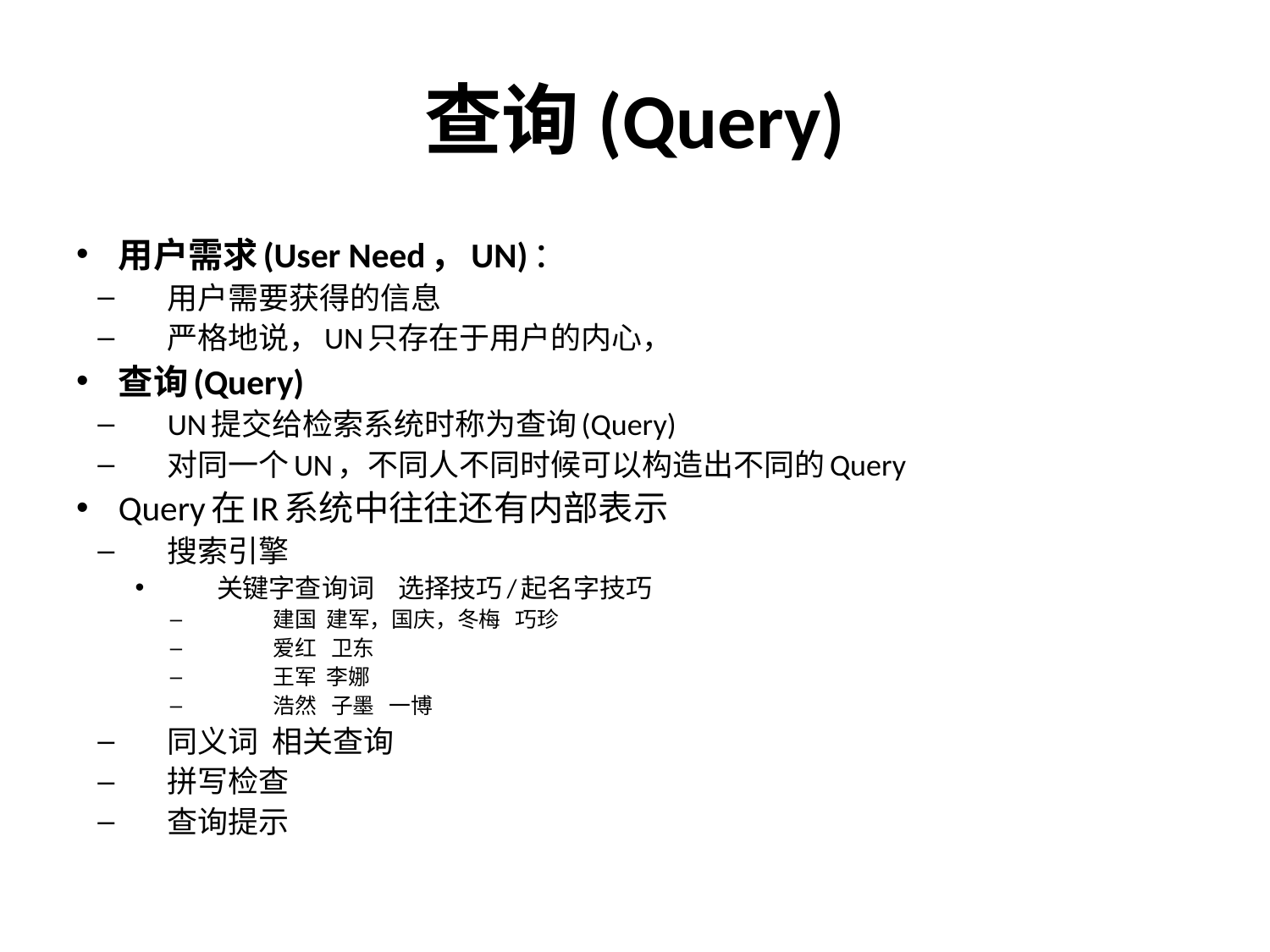

# 查询(Query)
用户需求(User Need，UN)：
用户需要获得的信息
严格地说，UN只存在于用户的内心，
查询(Query)
UN提交给检索系统时称为查询(Query)
对同一个UN，不同人不同时候可以构造出不同的Query
Query在IR系统中往往还有内部表示
搜索引擎
关键字查询词    选择技巧/起名字技巧
建国  建军，国庆，冬梅   巧珍
爱红   卫东
王军  李娜
浩然   子墨   一博
同义词  相关查询
拼写检查
查询提示